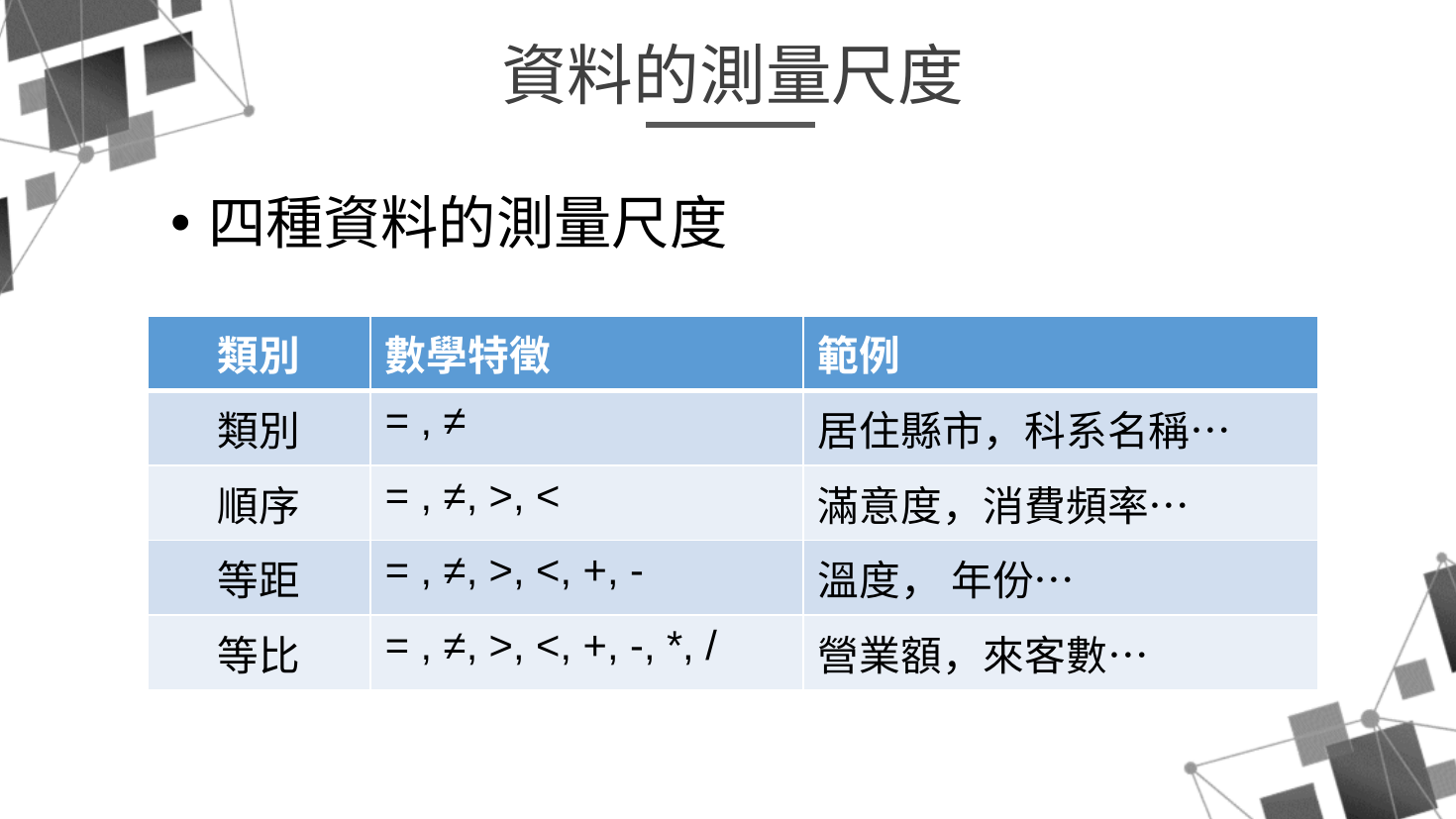

資料的測量尺度
四種資料的測量尺度
| 類別 | 數學特徵 | 範例 |
| --- | --- | --- |
| 類別 | = , ≠ | 居住縣市，科系名稱… |
| 順序 | = , ≠, >, < | 滿意度，消費頻率… |
| 等距 | = , ≠, >, <, +, - | 溫度， 年份… |
| 等比 | = , ≠, >, <, +, -, \*, / | 營業額，來客數… |